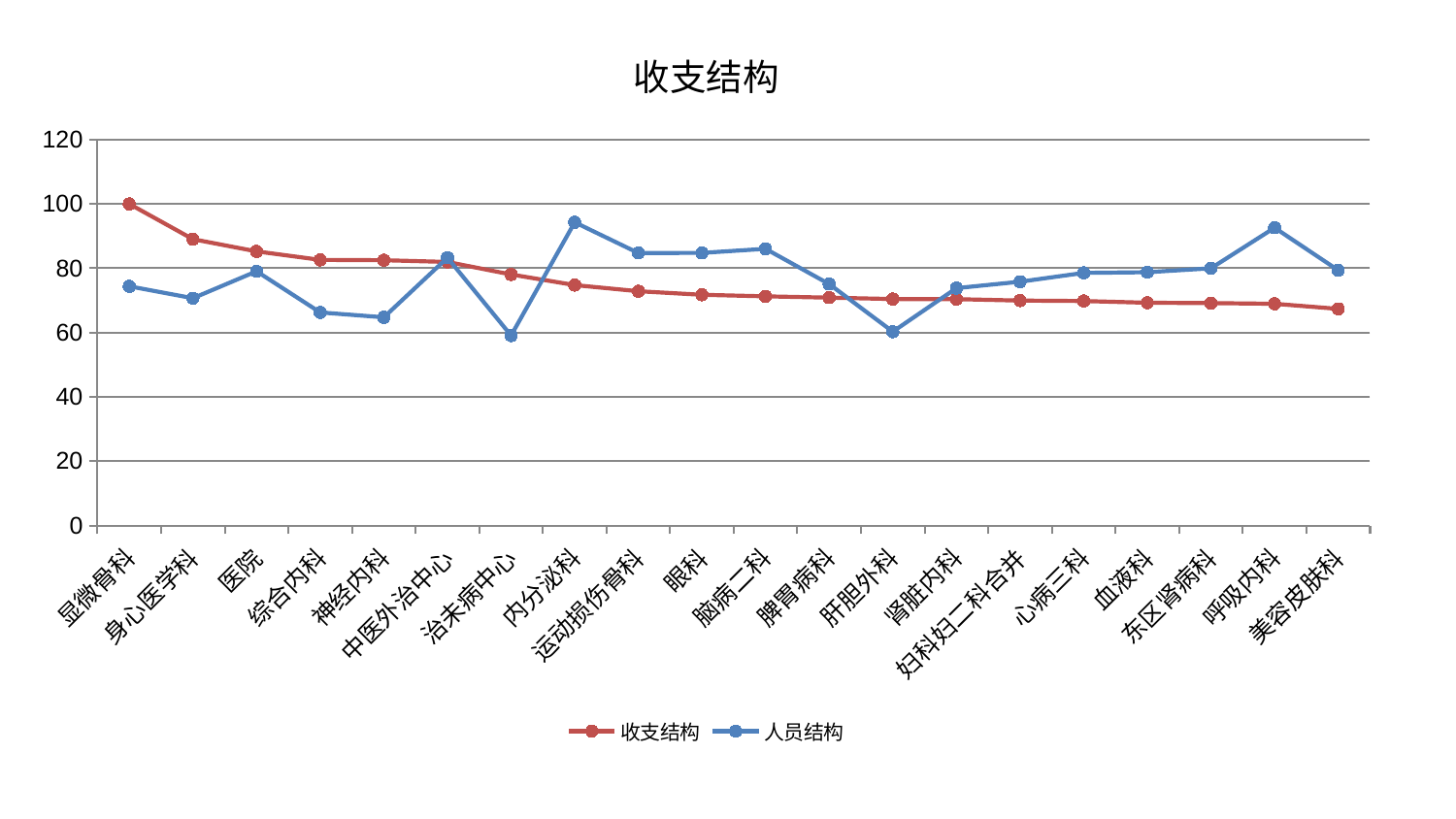

### Chart: 收支结构

| Category | 收支结构 | 人员结构 |
|---|---|---|
| 显微骨科 | 100.0 | 74.38630975640719 |
| 身心医学科 | 89.04071275067695 | 70.67471294960086 |
| 医院 | 85.23960594047163 | 79.06535841487158 |
| 综合内科 | 82.60736028301628 | 66.26290734534798 |
| 神经内科 | 82.50658570630259 | 64.75626133257911 |
| 中医外治中心 | 81.95772027032227 | 83.28160559546996 |
| 治未病中心 | 78.06618226390778 | 59.0736735937748 |
| 内分泌科 | 74.76655992100592 | 94.28586715247596 |
| 运动损伤骨科 | 72.85504866433321 | 84.7421952849973 |
| 眼科 | 71.75127443105278 | 84.78261217391696 |
| 脑病二科 | 71.27177839492617 | 86.05013994384537 |
| 脾胃病科 | 70.85819690810936 | 75.09111104010135 |
| 肝胆外科 | 70.43379805771607 | 60.269939557506305 |
| 肾脏内科 | 70.39914892950556 | 73.82495977289524 |
| 妇科妇二科合并 | 69.94952733310623 | 75.81663145169445 |
| 心病三科 | 69.81881483192981 | 78.5672413104741 |
| 血液科 | 69.27813164073612 | 78.78155687618307 |
| 东区肾病科 | 69.16915837622352 | 79.98078465858492 |
| 呼吸内科 | 68.95915656631885 | 92.60591570113746 |
| 美容皮肤科 | 67.37414739469834 | 79.37740326968002 |
263